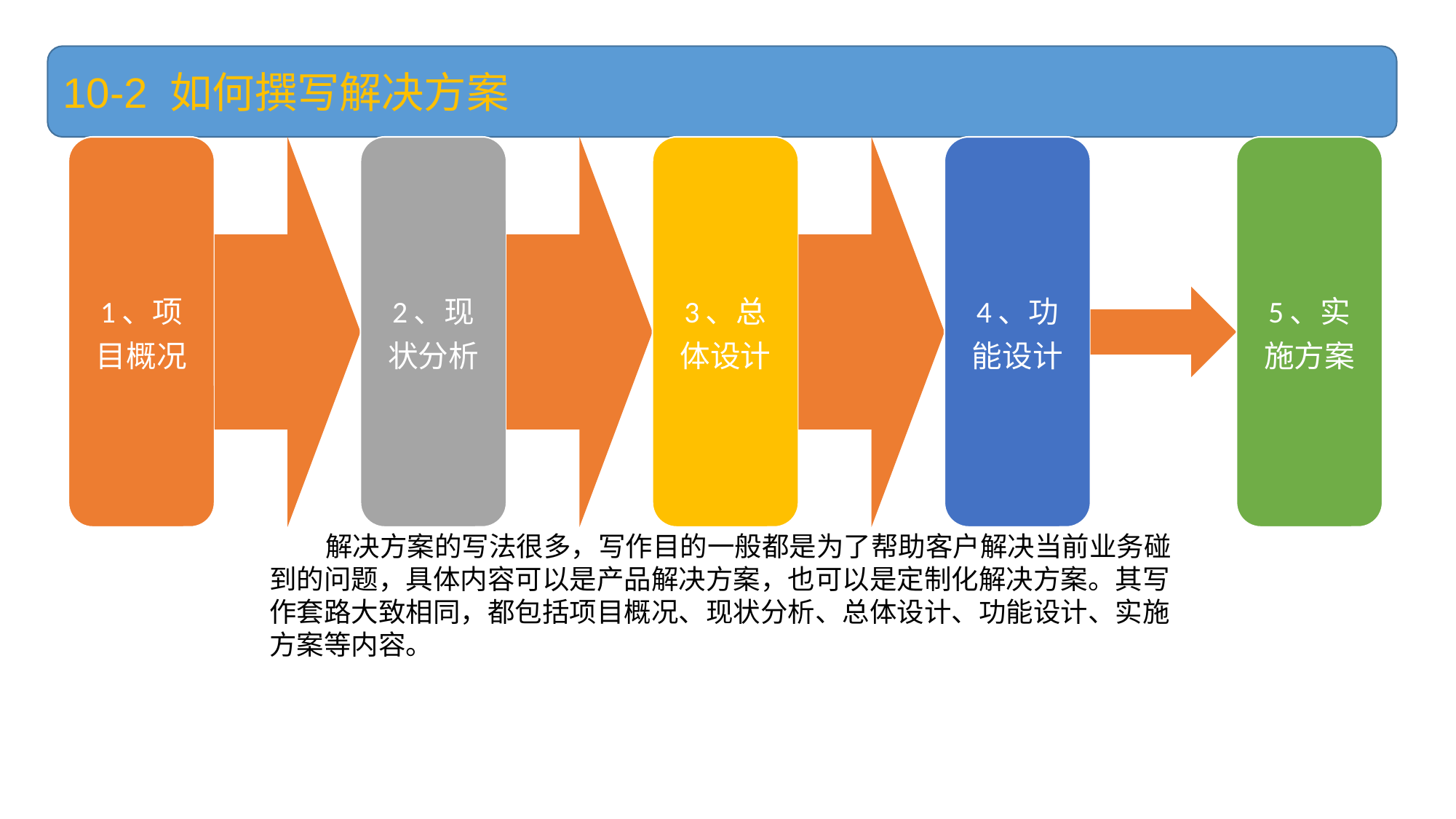

10-2 如何撰写解决方案
1、项目概况
2、现状分析
4、功能设计
3、总体设计
5、实施方案
        解决方案的写法很多，写作目的一般都是为了帮助客户解决当前业务碰到的问题，具体内容可以是产品解决方案，也可以是定制化解决方案。其写作套路大致相同，都包括项目概况、现状分析、总体设计、功能设计、实施方案等内容。